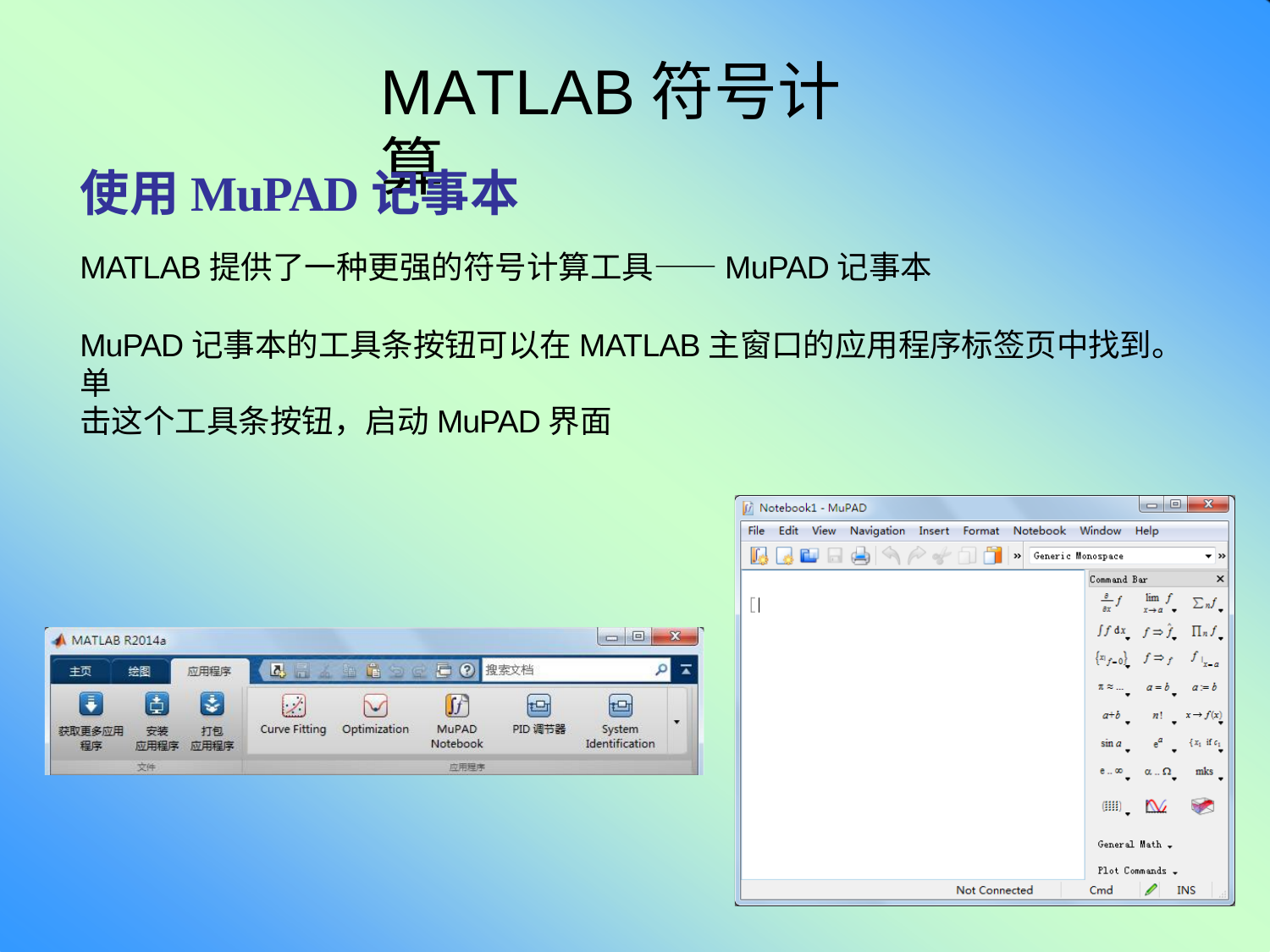

# MATLAB符号计算
使用MuPAD记事本
MATLAB提供了一种更强的符号计算工具——MuPAD记事本

MuPAD记事本的工具条按钮可以在MATLAB主窗口的应用程序标签页中找到。单
击这个工具条按钮，启动MuPAD界面